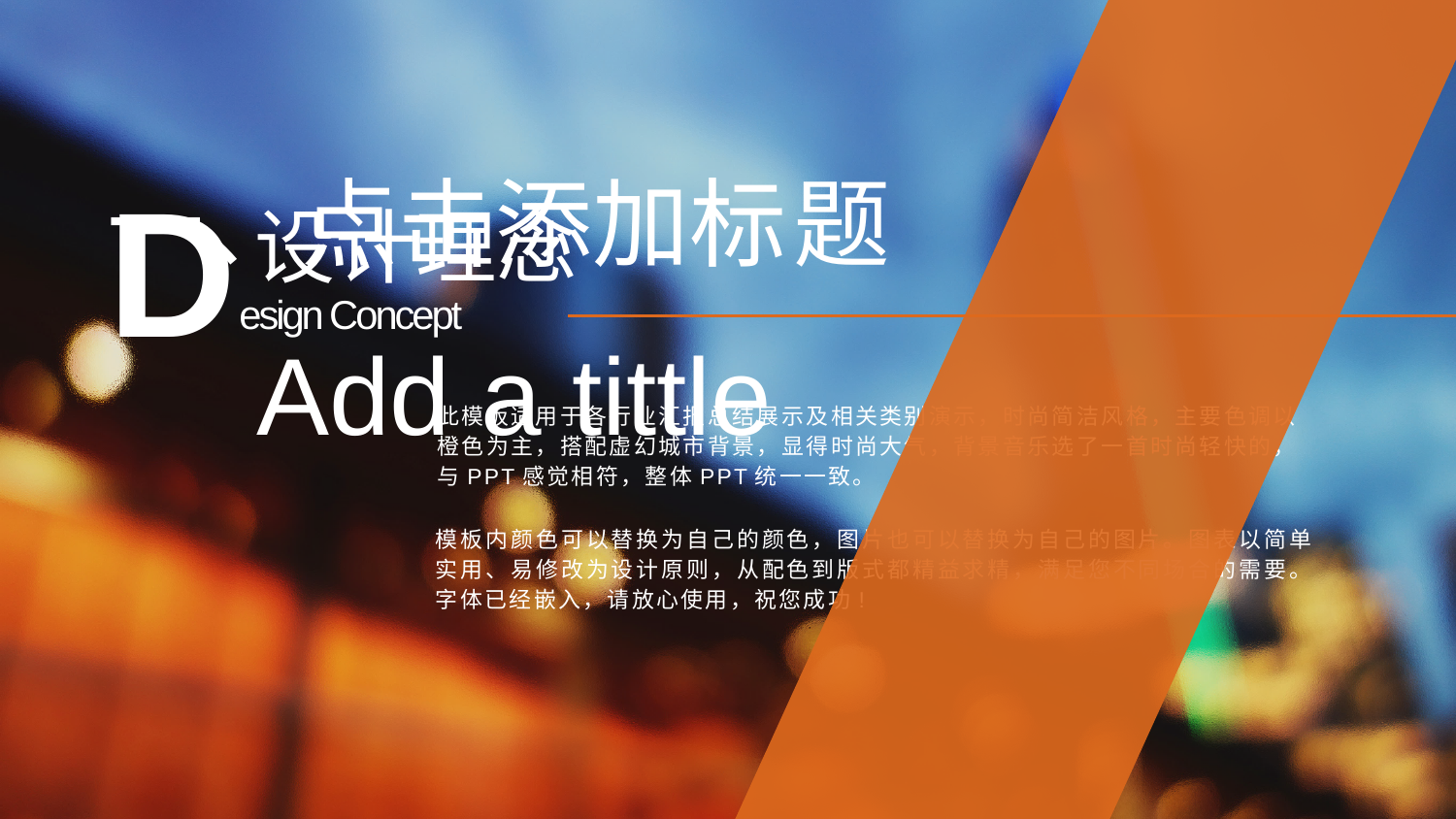

D
一、点击添加标题
设计理念
esign Concept
Add a tittle
此模板适用于各行业汇报总结展示及相关类别演示，时尚简洁风格，主要色调以橙色为主，搭配虚幻城市背景，显得时尚大气，背景音乐选了一首时尚轻快的，与PPT感觉相符，整体PPT统一一致。
模板内颜色可以替换为自己的颜色，图片也可以替换为自己的图片。图表以简单实用、易修改为设计原则，从配色到版式都精益求精，满足您不同场合的需要。字体已经嵌入，请放心使用，祝您成功!